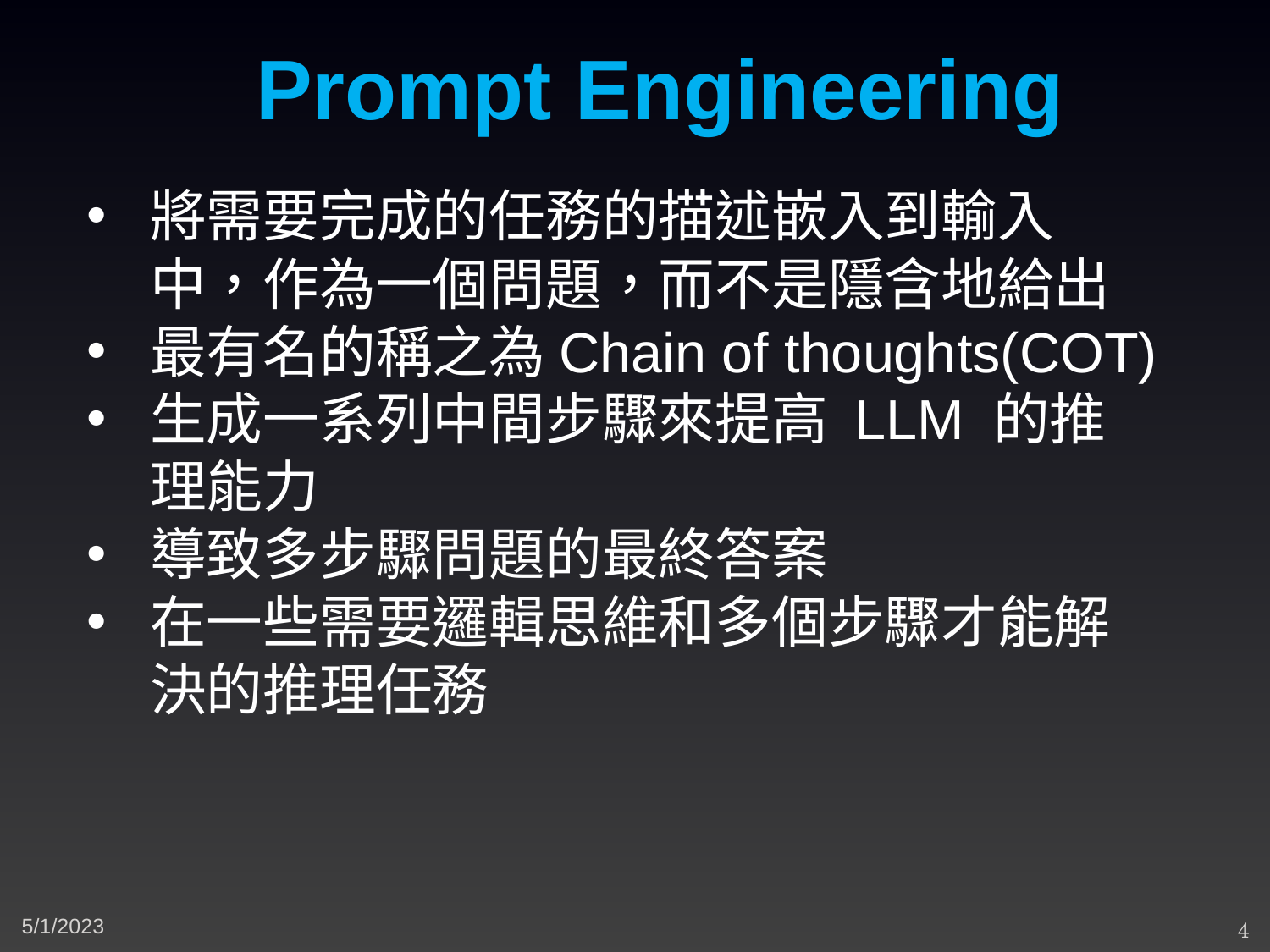

Prompt Engineering
將需要完成的任務的描述嵌入到輸入中，作為一個問題，而不是隱含地給出
最有名的稱之為Chain of thoughts(COT)
生成一系列中間步驟來提高 LLM 的推理能力
導致多步驟問題的最終答案
在一些需要邏輯思維和多個步驟才能解決的推理任務

5/1/2023
4